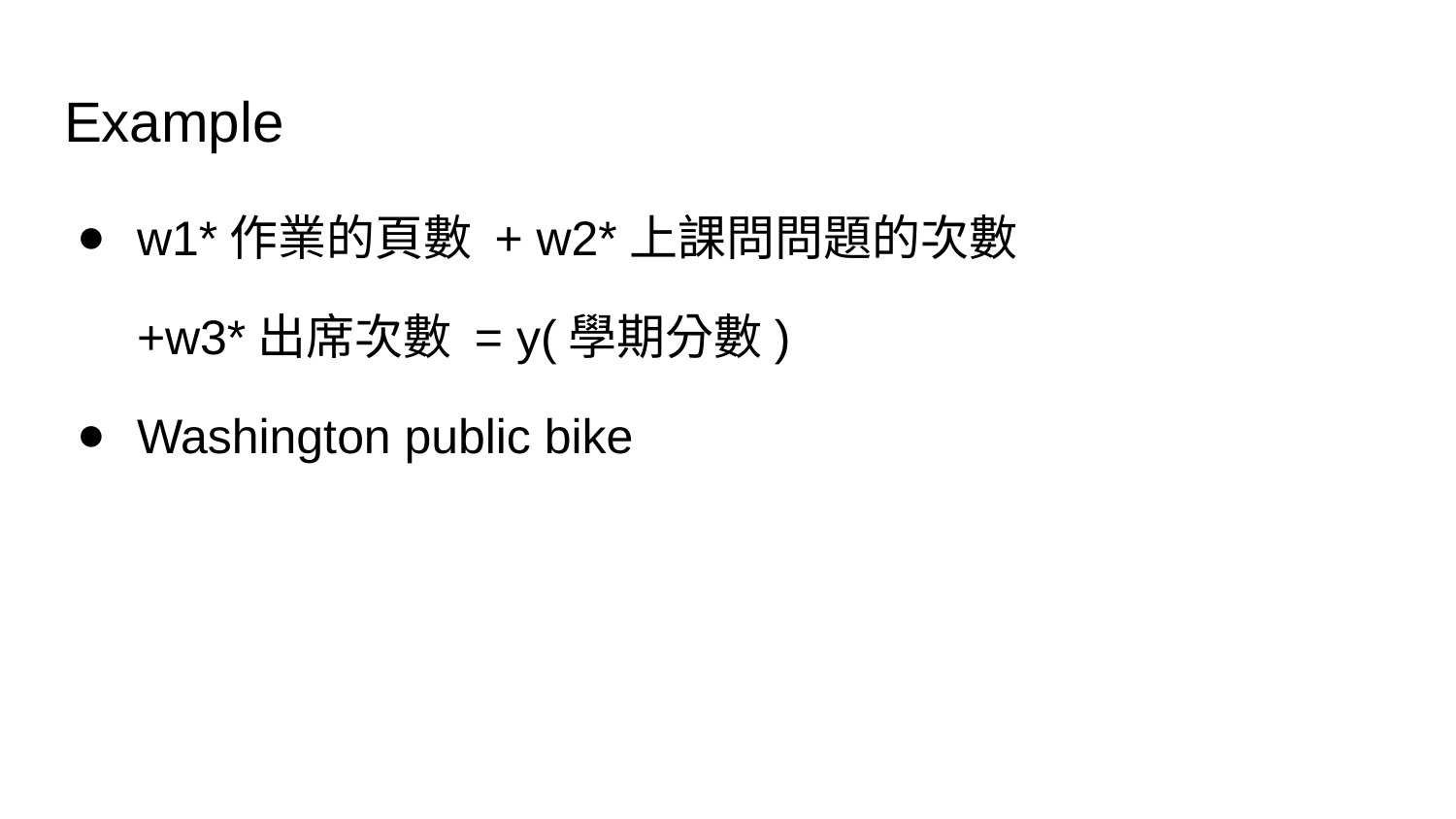

# Example
w1*作業的頁數 + w2*上課問問題的次數
+w3*出席次數 = y(學期分數)
Washington public bike